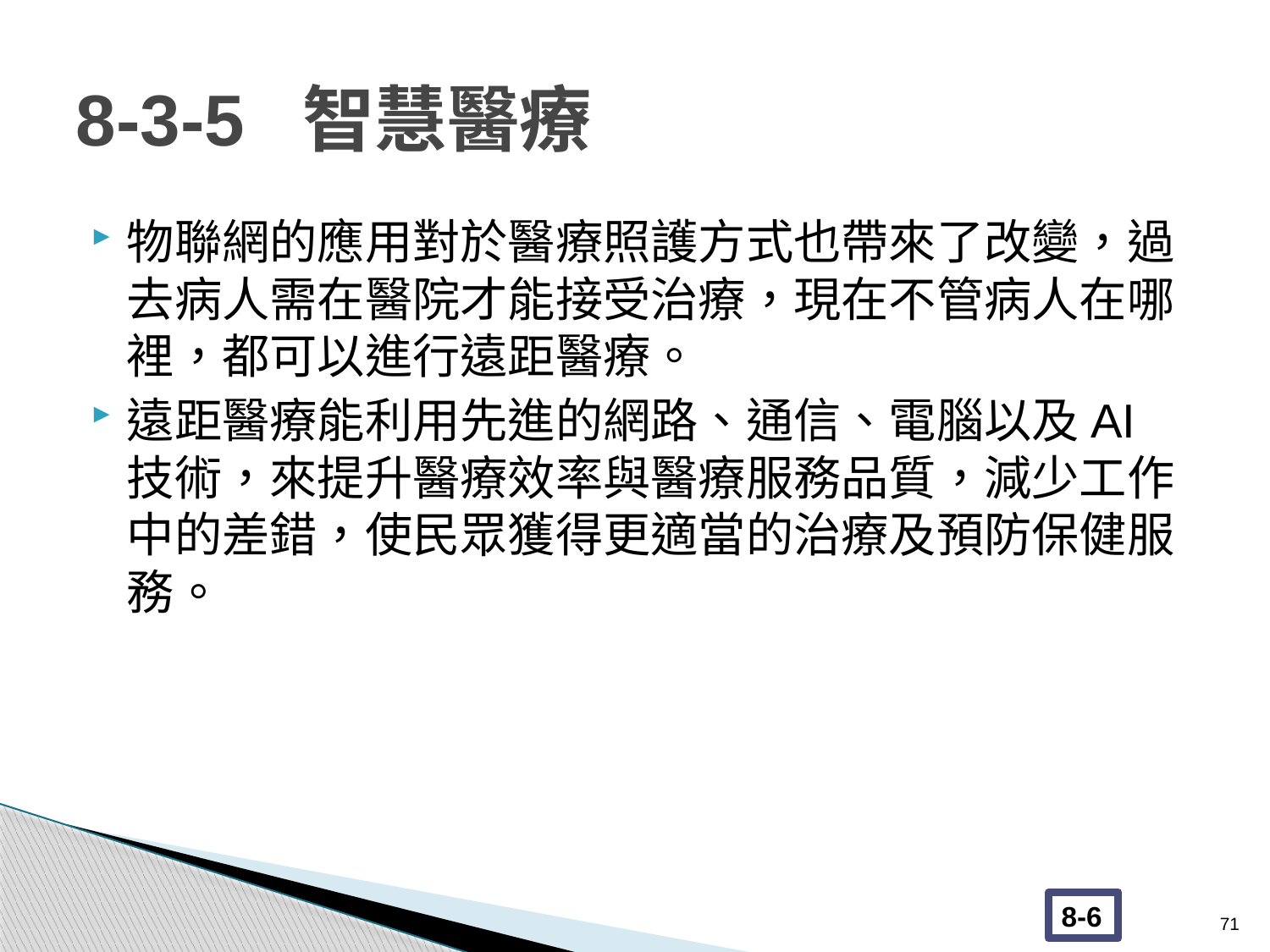

# 8-3-5  智慧醫療
物聯網的應用對於醫療照護方式也帶來了改變，過去病人需在醫院才能接受治療，現在不管病人在哪裡，都可以進行遠距醫療。
遠距醫療能利用先進的網路、通信、電腦以及AI技術，來提升醫療效率與醫療服務品質，減少工作中的差錯，使民眾獲得更適當的治療及預防保健服務。
71